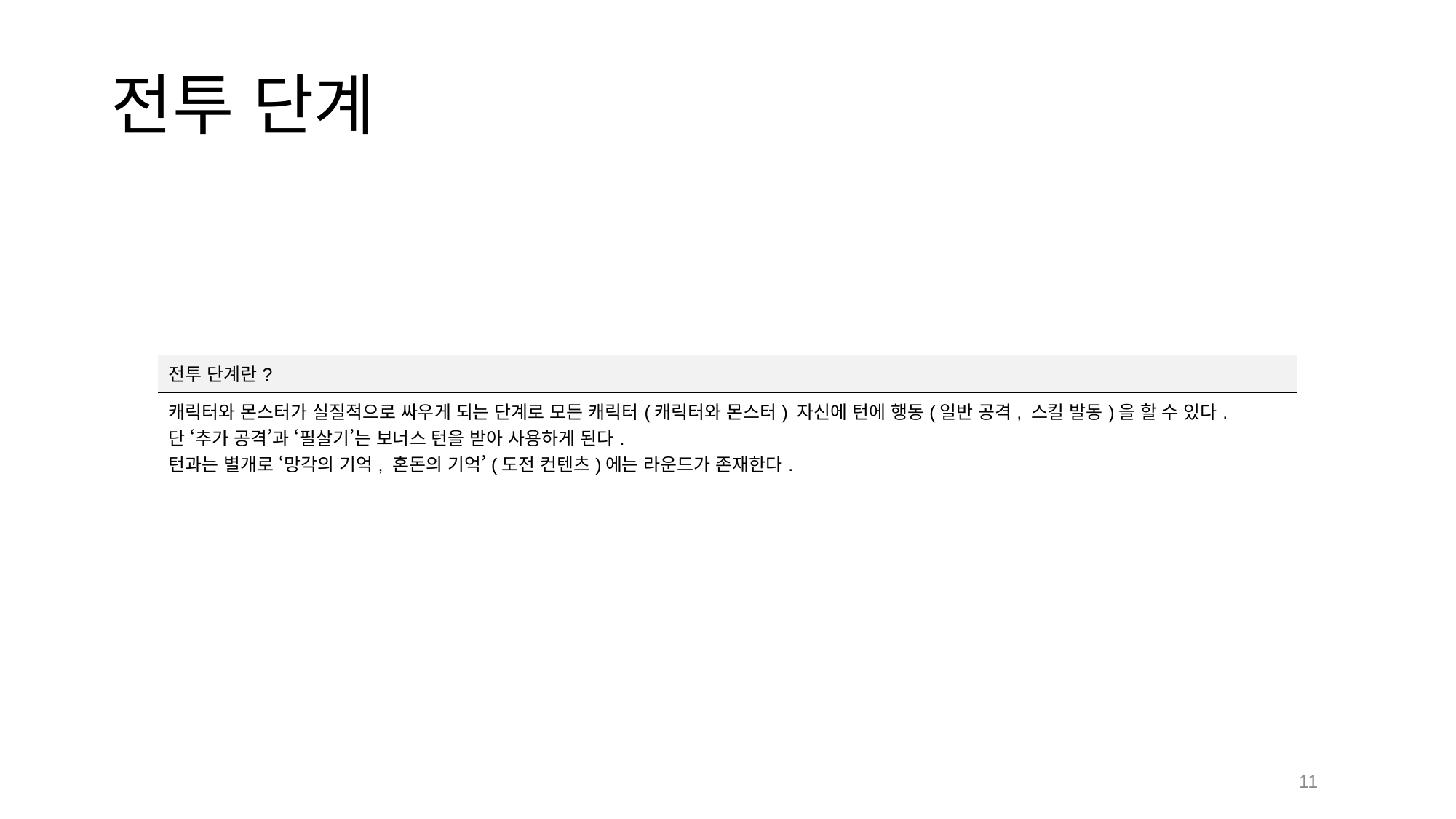

# 전투 단계
| 전투 단계란? |
| --- |
| 캐릭터와 몬스터가 실질적으로 싸우게 되는 단계로 모든 캐릭터(캐릭터와 몬스터) 자신에 턴에 행동(일반 공격, 스킬 발동)을 할 수 있다. 단 ‘추가 공격’과 ‘필살기’는 보너스 턴을 받아 사용하게 된다. 턴과는 별개로 ‘망각의 기억, 혼돈의 기억’(도전 컨텐츠)에는 라운드가 존재한다. |
11